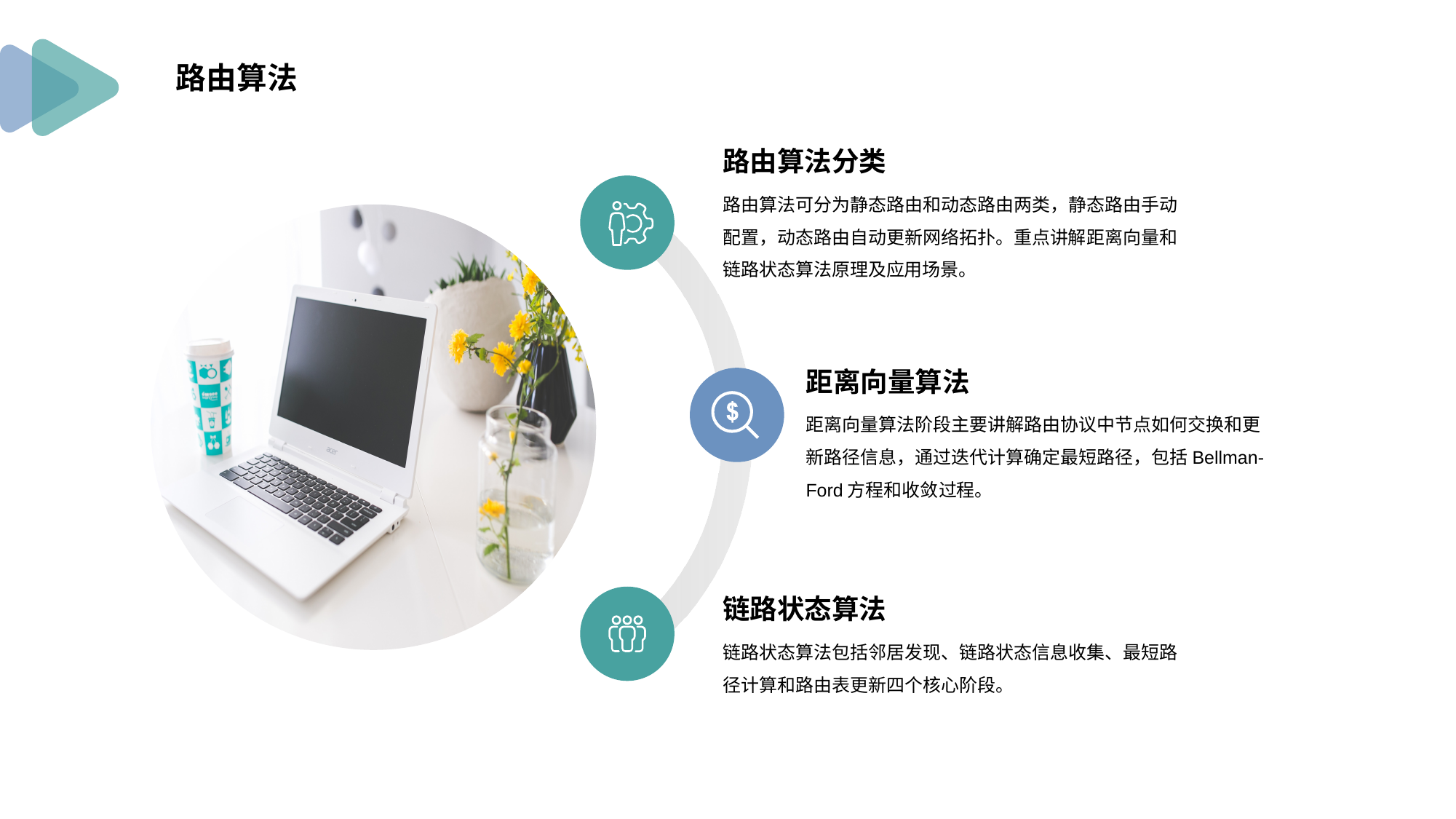

路由算法
路由算法分类
路由算法可分为静态路由和动态路由两类，静态路由手动配置，动态路由自动更新网络拓扑。重点讲解距离向量和链路状态算法原理及应用场景。

距离向量算法
距离向量算法阶段主要讲解路由协议中节点如何交换和更新路径信息，通过迭代计算确定最短路径，包括Bellman-Ford方程和收敛过程。

链路状态算法
链路状态算法包括邻居发现、链路状态信息收集、最短路径计算和路由表更新四个核心阶段。